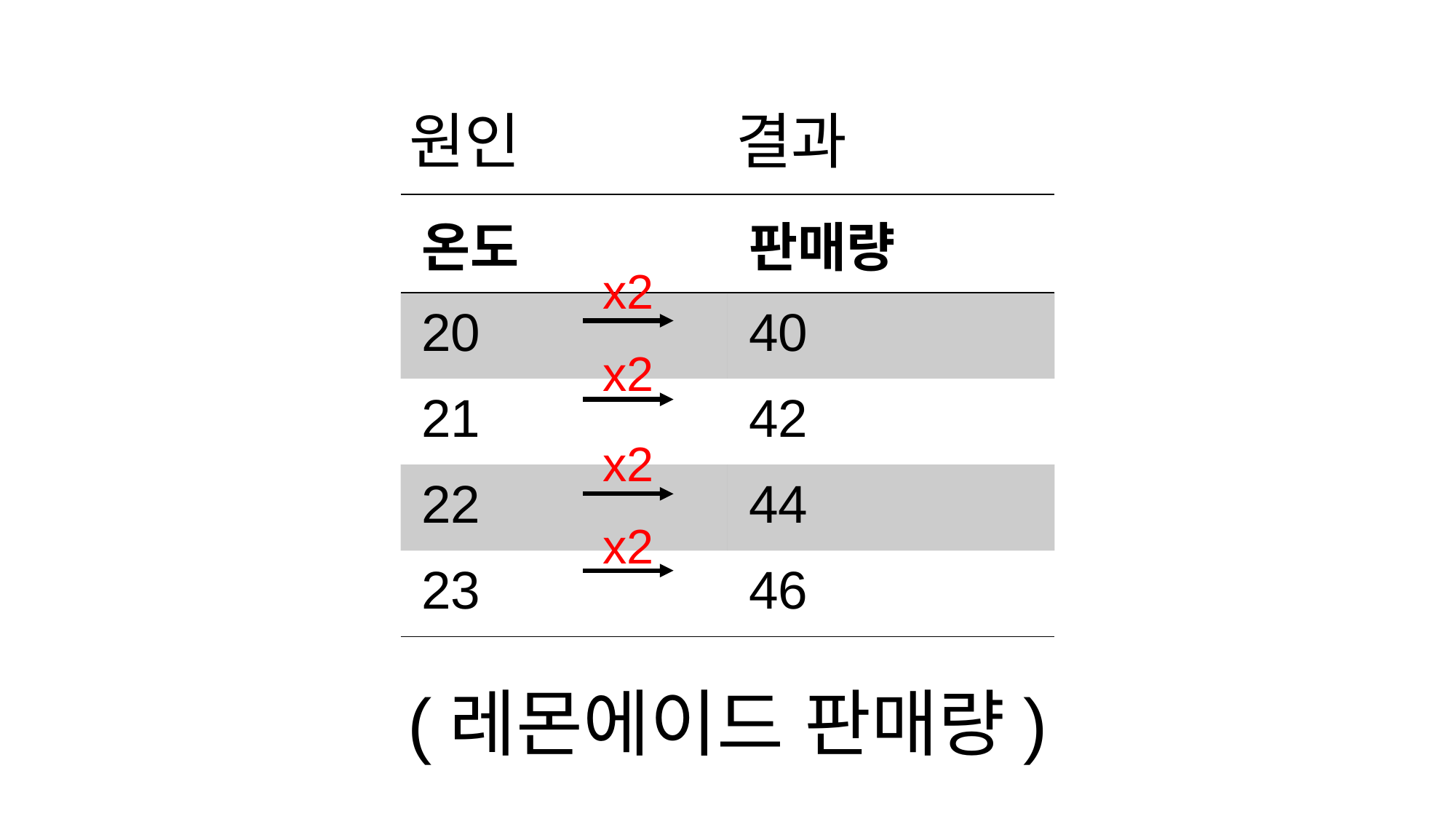

원인
결과
| 온도 | 판매량 |
| --- | --- |
| 20 | 40 |
| 21 | 42 |
| 22 | 44 |
| 23 | 46 |
x2
x2
x2
x2
(레몬에이드 판매량)